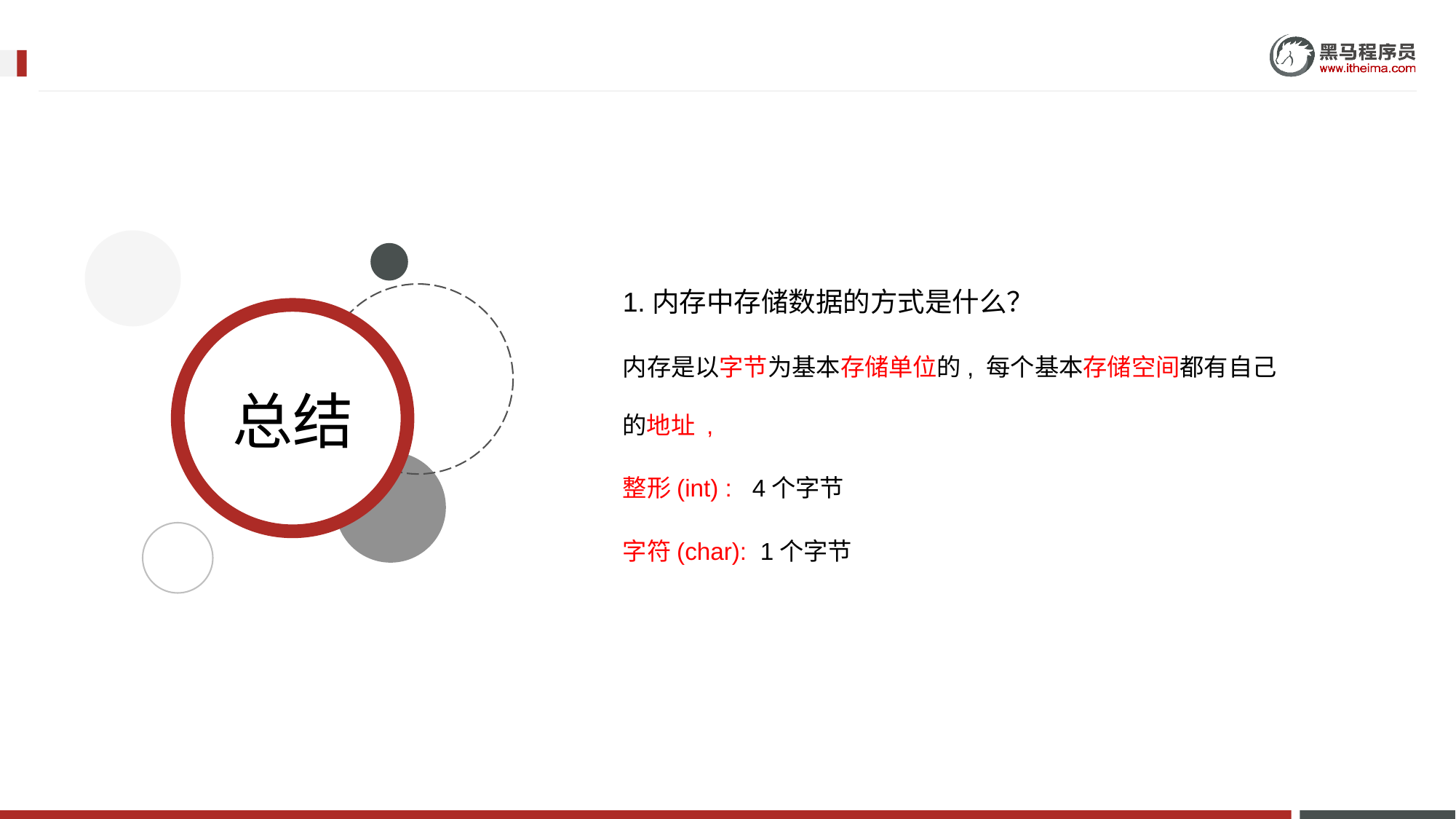

1.内存中存储数据的方式是什么？
内存是以字节为基本存储单位的, 每个基本存储空间都有自己的地址 ,
整形(int) :   4个字节
字符(char):  1个字节